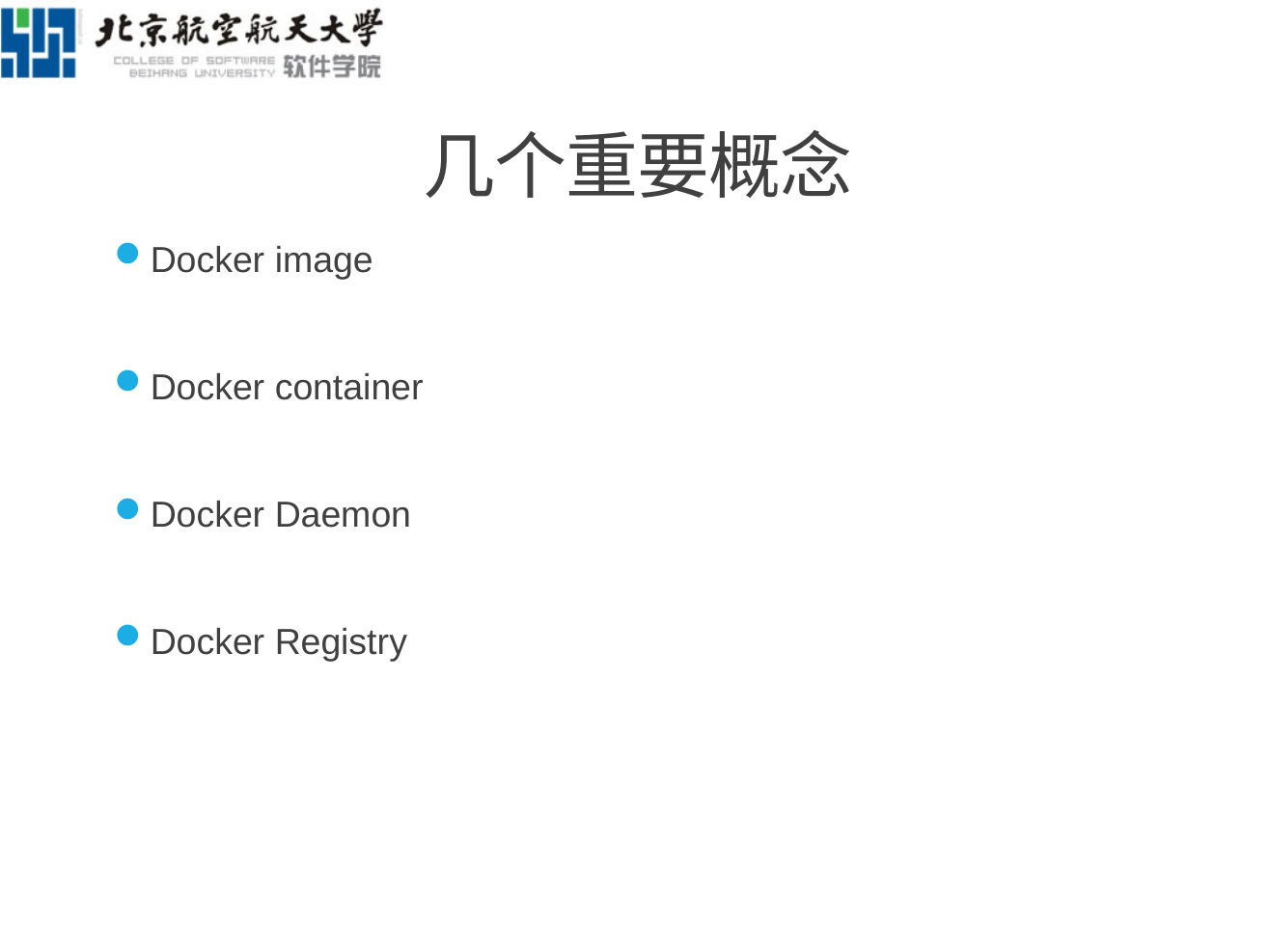

# 几个重要概念
Docker image

Docker container

Docker Daemon

Docker Registry